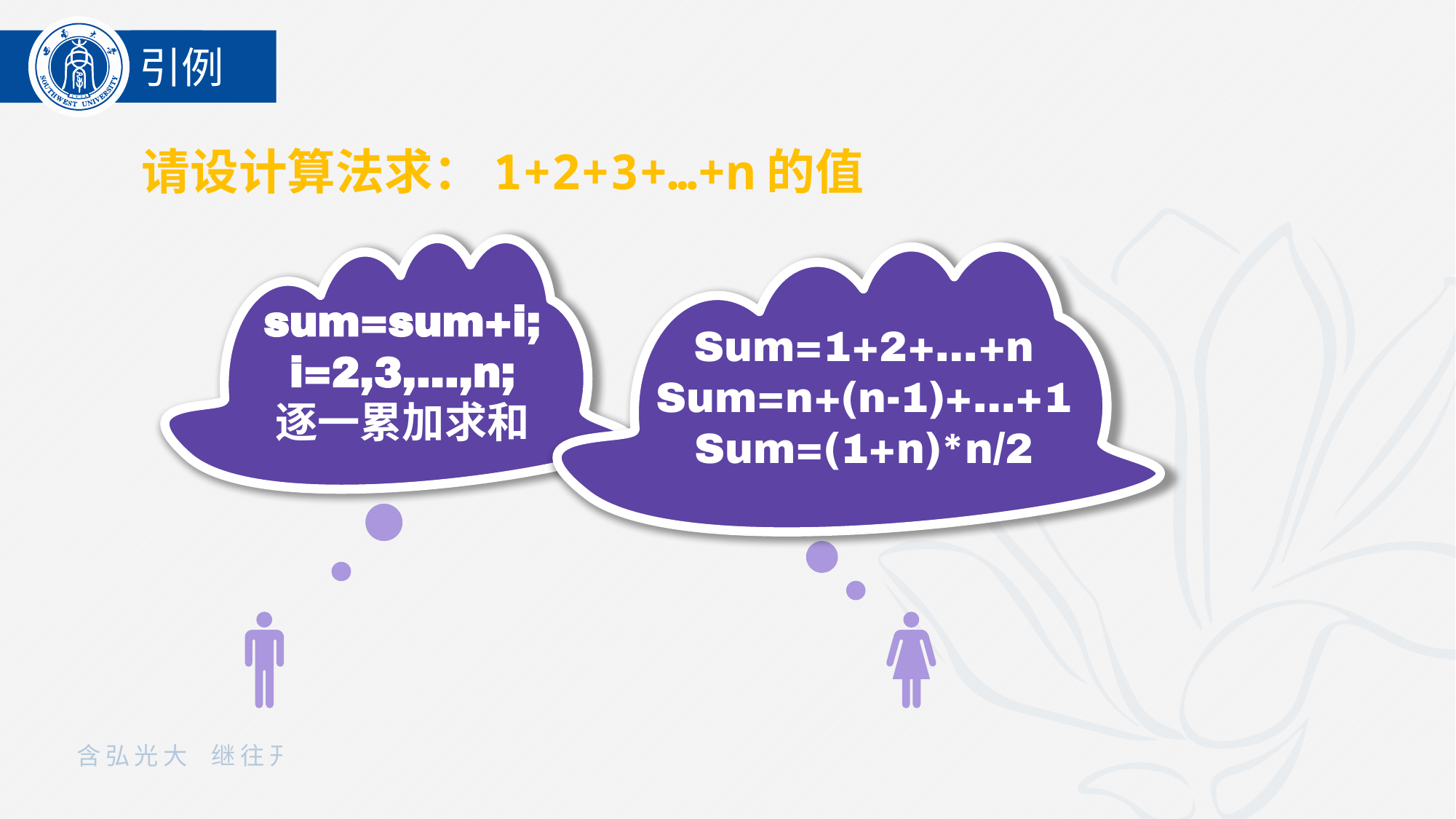

引例
请设计算法求：1+2+3+…+n的值
sum=sum+i;
i=2,3,…,n;
逐一累加求和
Sum=1+2+…+n
Sum=n+(n-1)+…+1
Sum=(1+n)*n/2